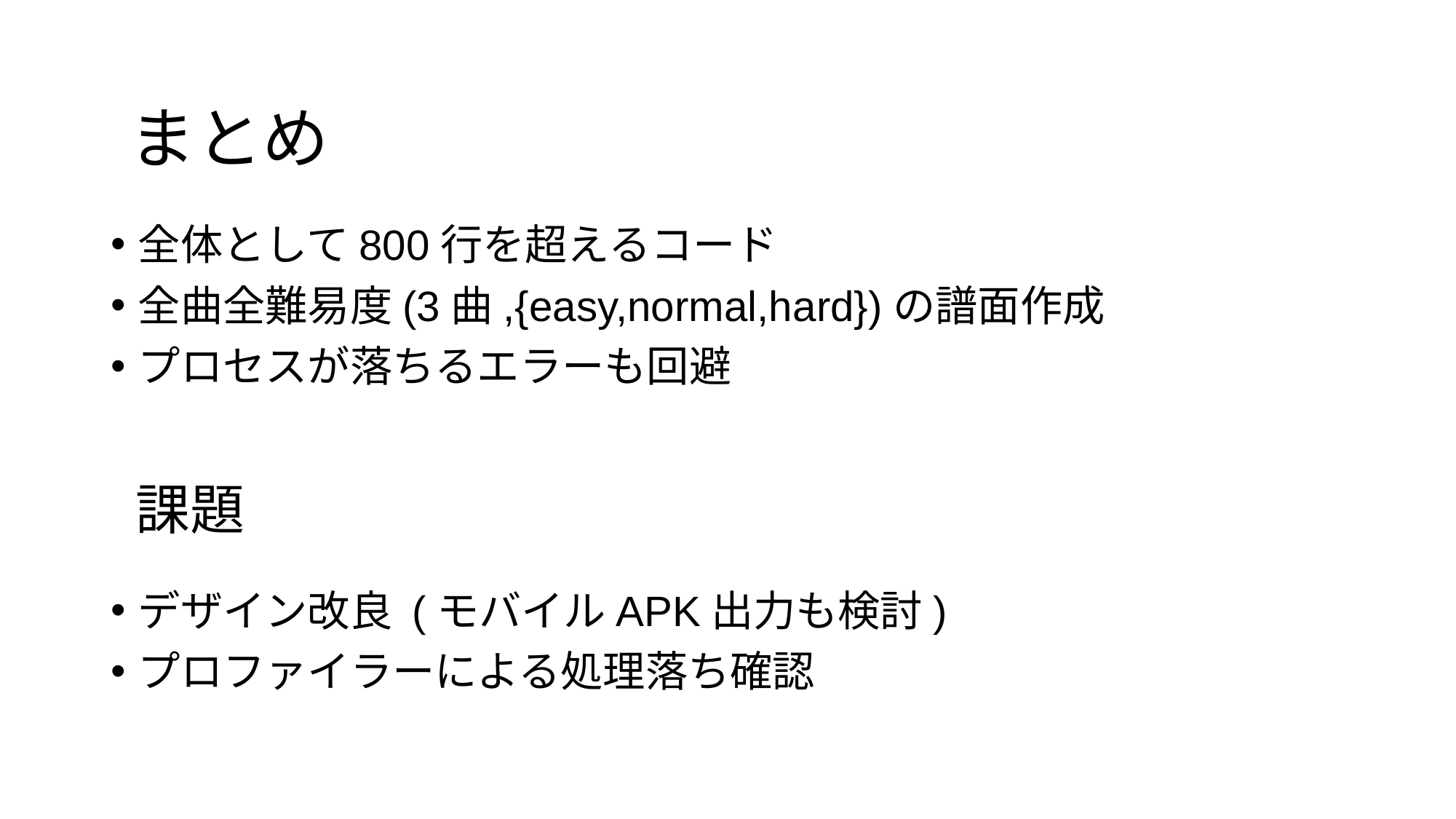

まとめ
全体として800行を超えるコード
全曲全難易度(3曲,{easy,normal,hard})の譜面作成
プロセスが落ちるエラーも回避

デザイン改良 (モバイルAPK出力も検討)
プロファイラーによる処理落ち確認

# 課題